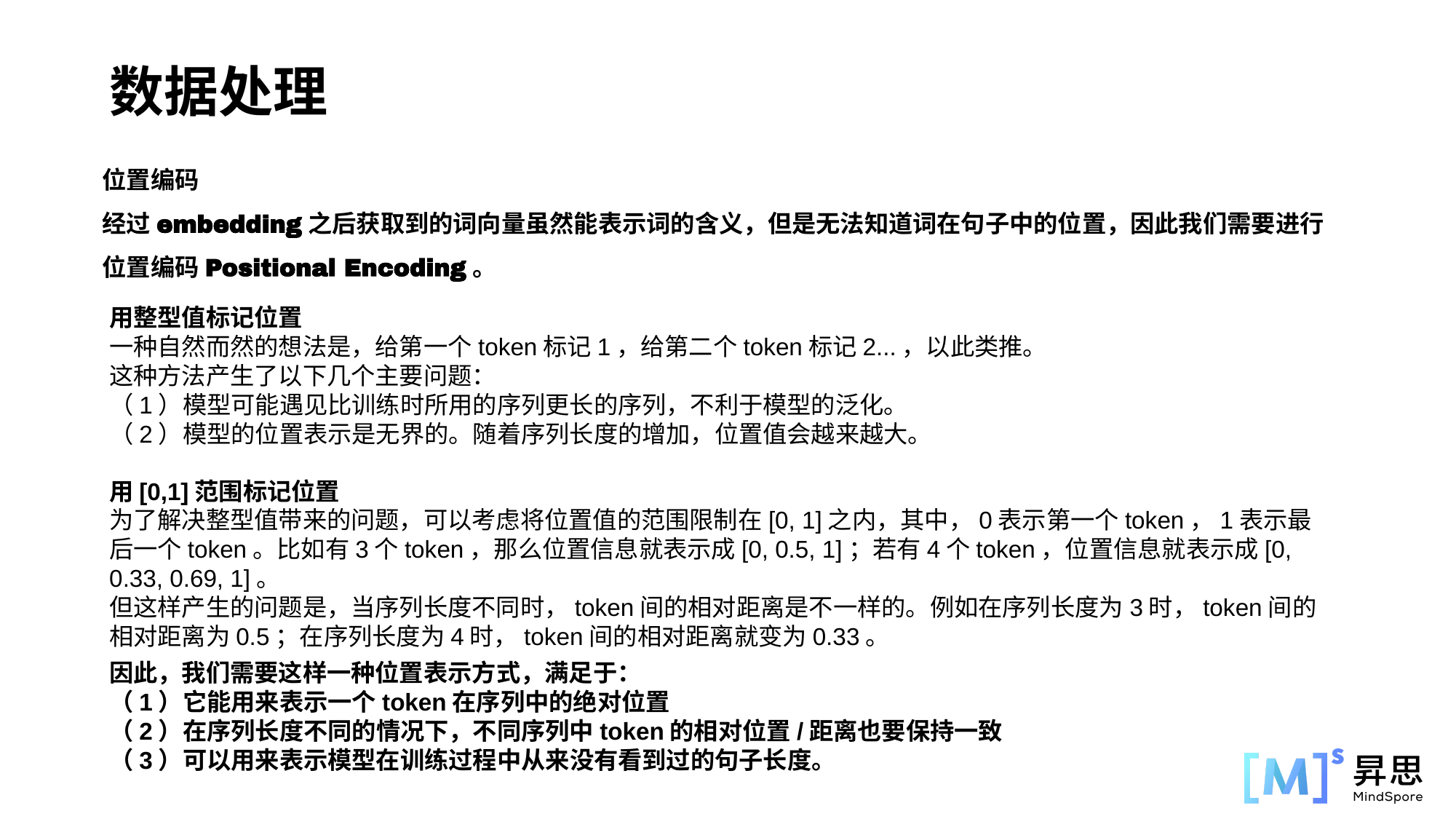

数据处理
位置编码
经过embedding之后获取到的词向量虽然能表示词的含义，但是无法知道词在句子中的位置，因此我们需要进行位置编码Positional Encoding。
用整型值标记位置
一种自然而然的想法是，给第一个token标记1，给第二个token标记2...，以此类推。
这种方法产生了以下几个主要问题：
（1）模型可能遇见比训练时所用的序列更长的序列，不利于模型的泛化。
（2）模型的位置表示是无界的。随着序列长度的增加，位置值会越来越大。
用[0,1]范围标记位置
为了解决整型值带来的问题，可以考虑将位置值的范围限制在[0, 1]之内，其中，0表示第一个token，1表示最后一个token。比如有3个token，那么位置信息就表示成[0, 0.5, 1]；若有4个token，位置信息就表示成[0, 0.33, 0.69, 1]。
但这样产生的问题是，当序列长度不同时，token间的相对距离是不一样的。例如在序列长度为3时，token间的相对距离为0.5；在序列长度为4时，token间的相对距离就变为0.33。
因此，我们需要这样一种位置表示方式，满足于：
（1）它能用来表示一个token在序列中的绝对位置
（2）在序列长度不同的情况下，不同序列中token的相对位置/距离也要保持一致
（3）可以用来表示模型在训练过程中从来没有看到过的句子长度。